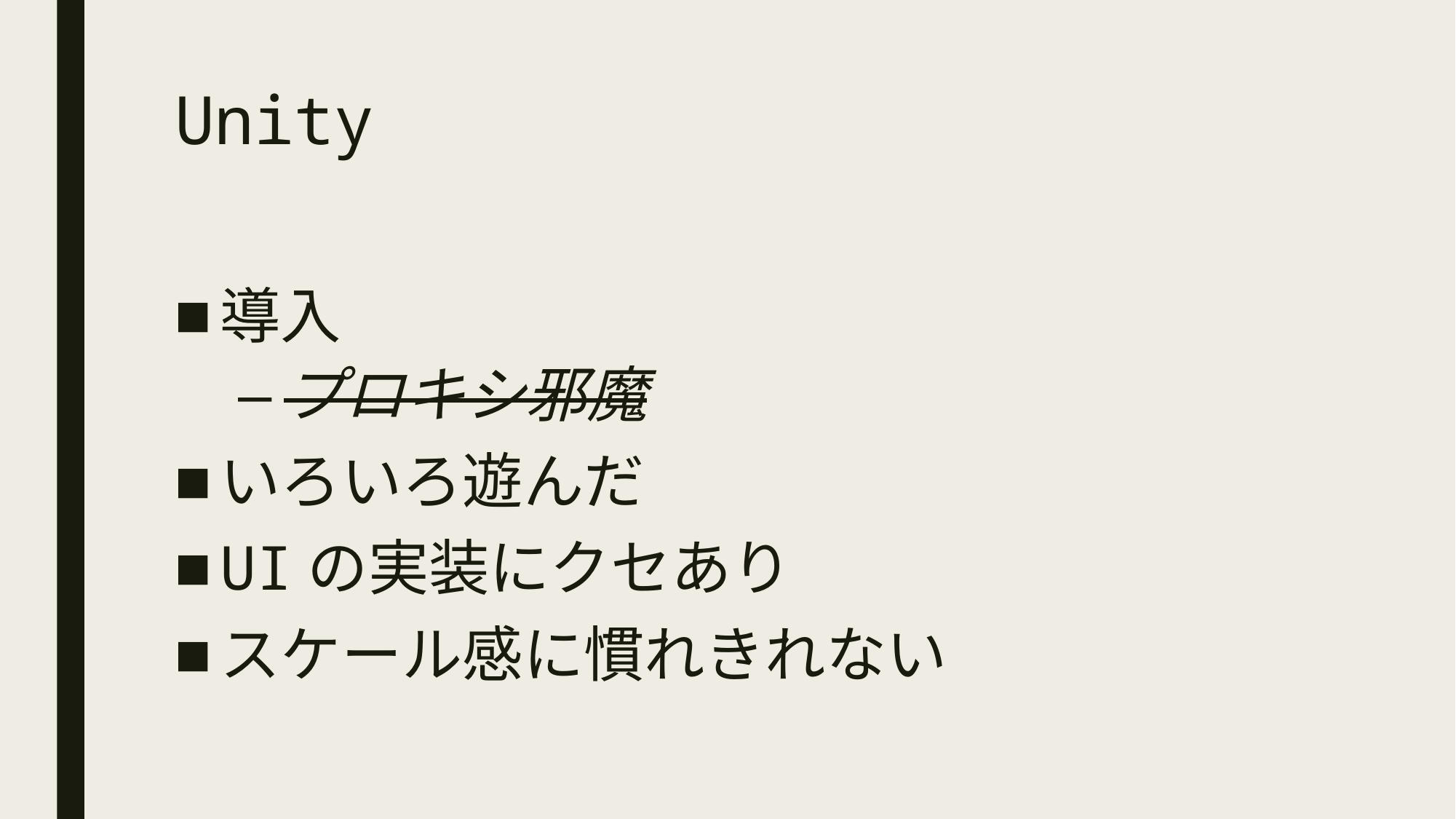

# Unity
導入
プロキシ邪魔
いろいろ遊んだ
UIの実装にクセあり
スケール感に慣れきれない